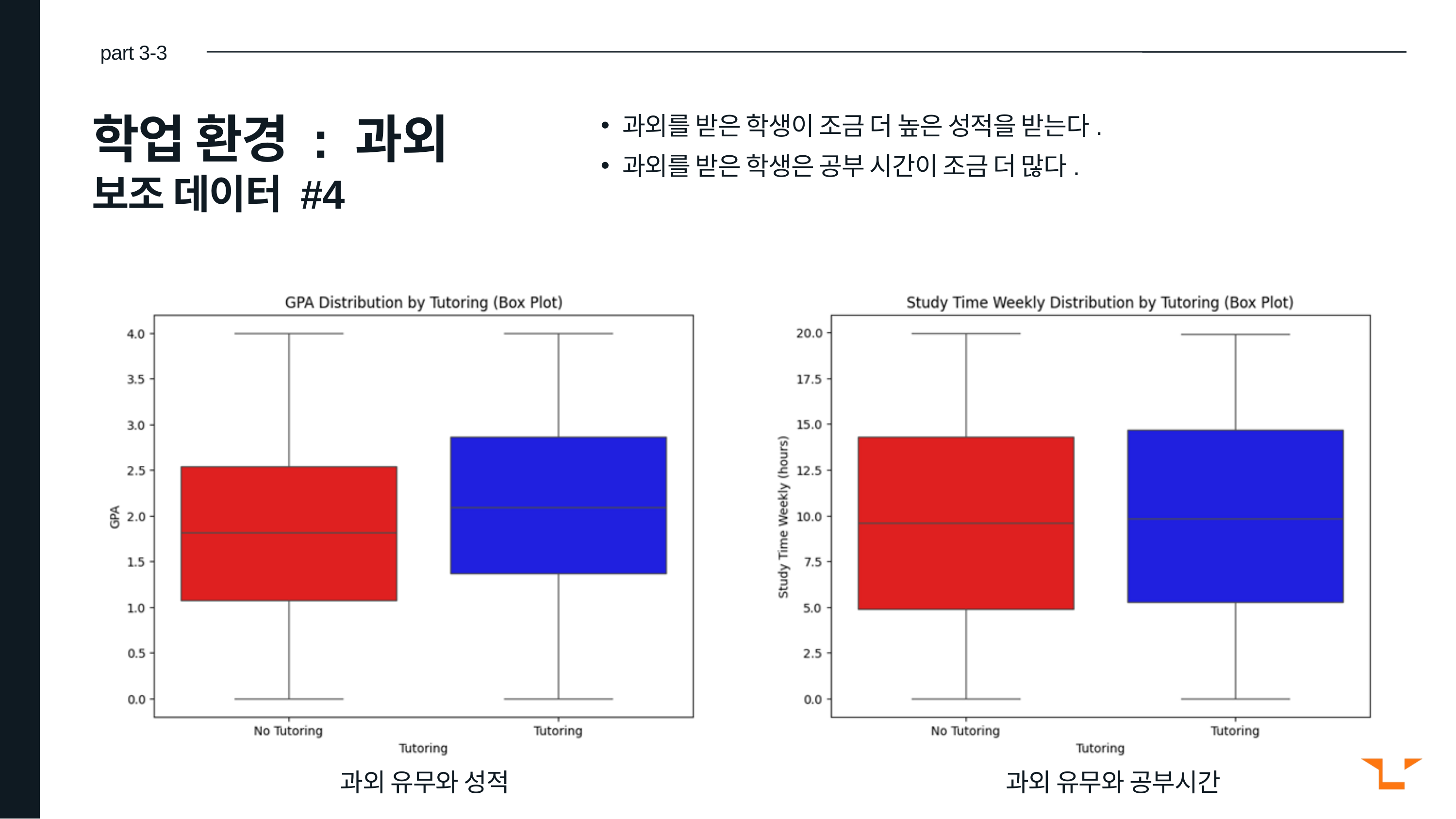

part 3-3

과외를 받은 학생이 조금 더 높은 성적을 받는다.
과외를 받은 학생은 공부 시간이 조금 더 많다.
학업 환경 : 과외
보조 데이터 #4

과외 유무와 성적
과외 유무와 공부시간